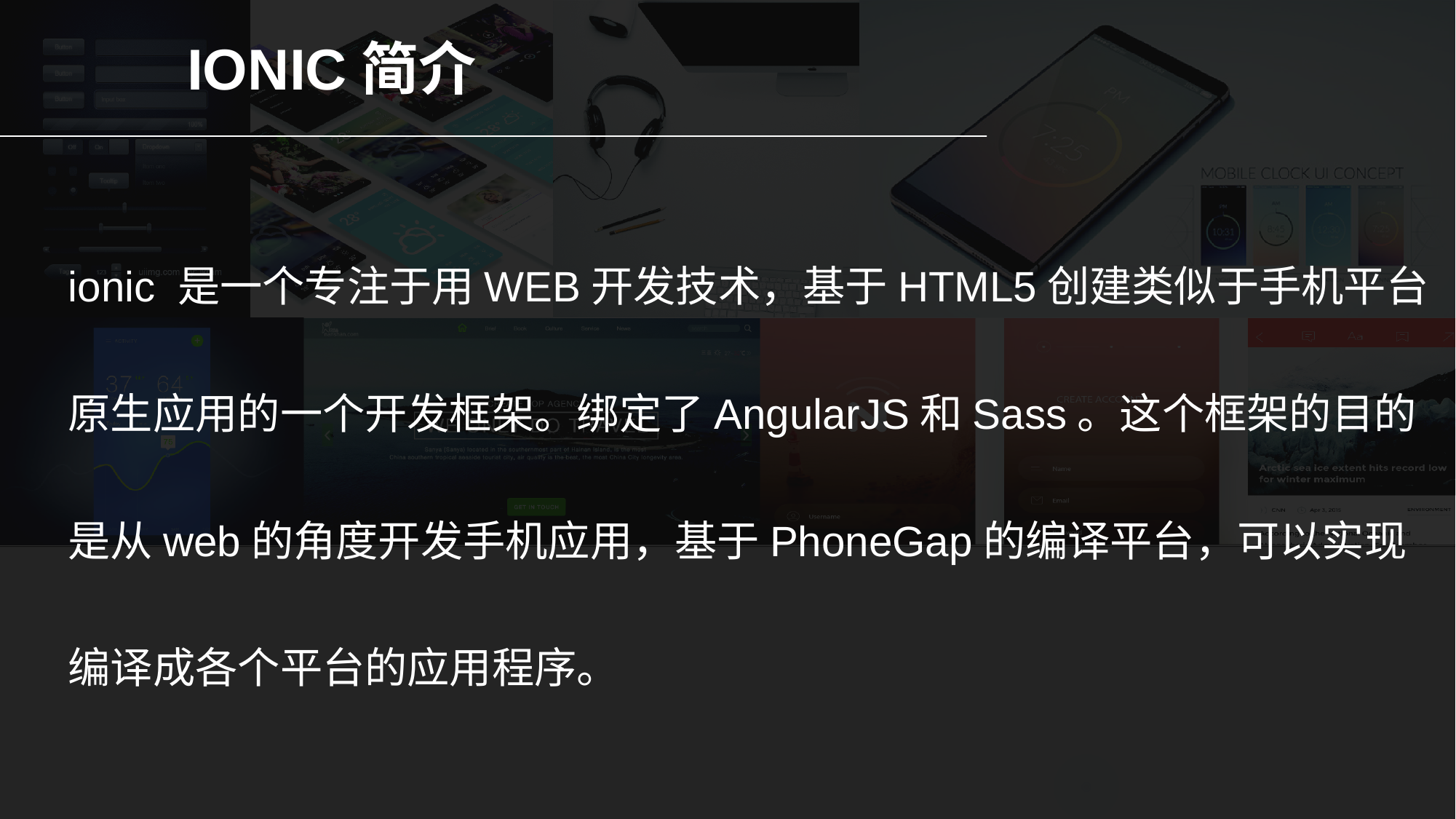

IONIC简介
ionic 是一个专注于用WEB开发技术，基于HTML5创建类似于手机平台原生应用的一个开发框架。绑定了AngularJS和Sass。这个框架的目的是从web的角度开发手机应用，基于PhoneGap的编译平台，可以实现编译成各个平台的应用程序。